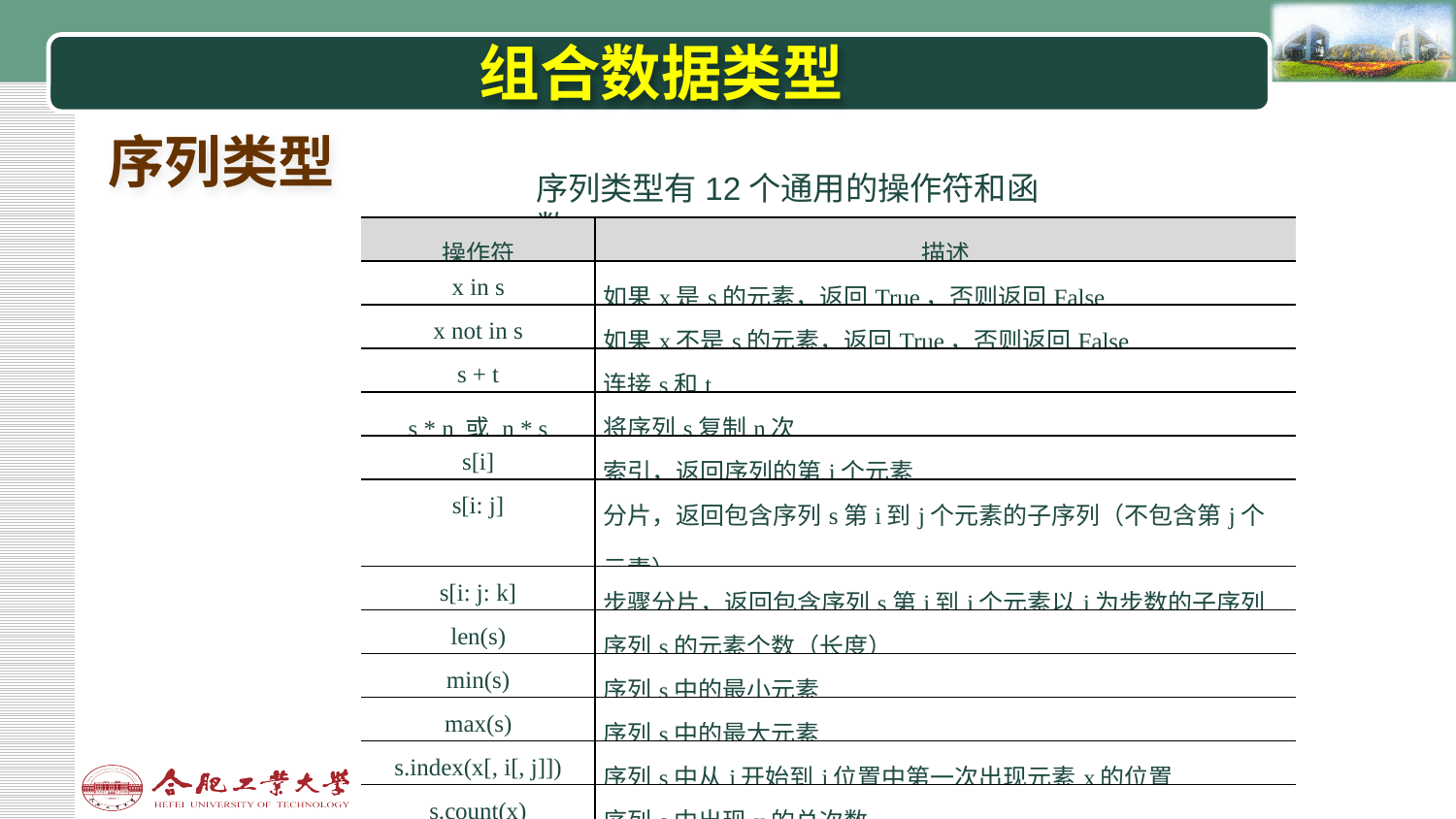

# 组合数据类型
序列类型
序列类型有12个通用的操作符和函数
| 操作符 | 描述 |
| --- | --- |
| x in s | 如果x是s的元素，返回True，否则返回False |
| x not in s | 如果x不是s的元素，返回True，否则返回False |
| s + t | 连接s和t |
| s \* n 或 n \* s | 将序列s复制n次 |
| s[i] | 索引，返回序列的第i个元素 |
| s[i: j] | 分片，返回包含序列s第i到j个元素的子序列（不包含第j个元素） |
| s[i: j: k] | 步骤分片，返回包含序列s第i到j个元素以j为步数的子序列 |
| len(s) | 序列s的元素个数（长度） |
| min(s) | 序列s中的最小元素 |
| max(s) | 序列s中的最大元素 |
| s.index(x[, i[, j]]) | 序列s中从i开始到j位置中第一次出现元素x的位置 |
| s.count(x) | 序列s中出现x的总次数 |